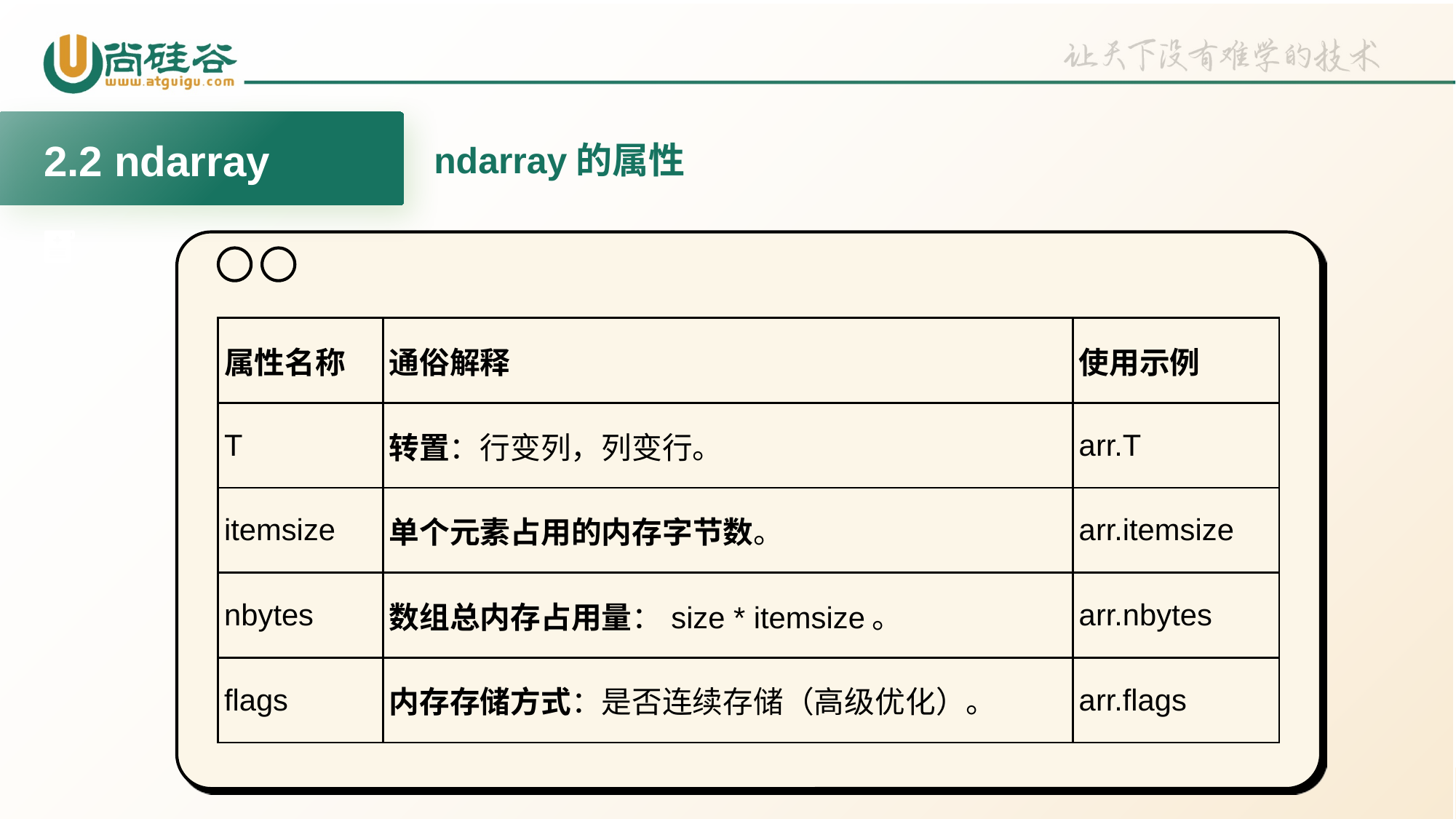

2.2 ndarray

ndarray的属性

| 属性名称 | 通俗解释 | 使用示例 |
| --- | --- | --- |
| T | 转置：行变列，列变行。 | arr.T |
| itemsize | 单个元素占用的内存字节数。 | arr.itemsize |
| nbytes | 数组总内存占用量：size \* itemsize。 | arr.nbytes |
| flags | 内存存储方式：是否连续存储（高级优化）。 | arr.flags |